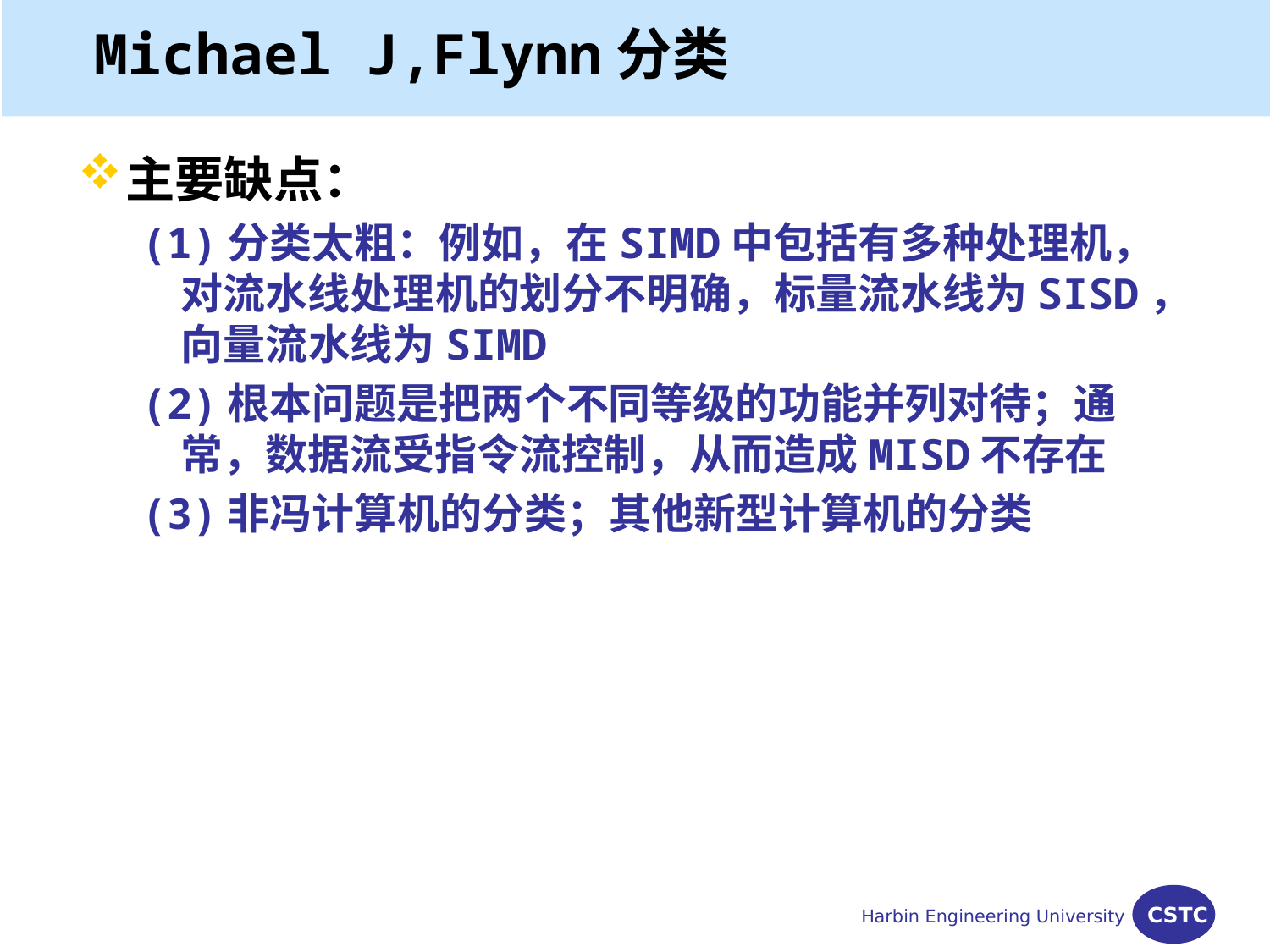

# Michael J,Flynn分类
主要缺点：
(1)分类太粗：例如，在SIMD中包括有多种处理机，对流水线处理机的划分不明确，标量流水线为SISD，向量流水线为SIMD
(2)根本问题是把两个不同等级的功能并列对待；通常，数据流受指令流控制，从而造成MISD不存在
(3)非冯计算机的分类；其他新型计算机的分类

Harbin Engineering University